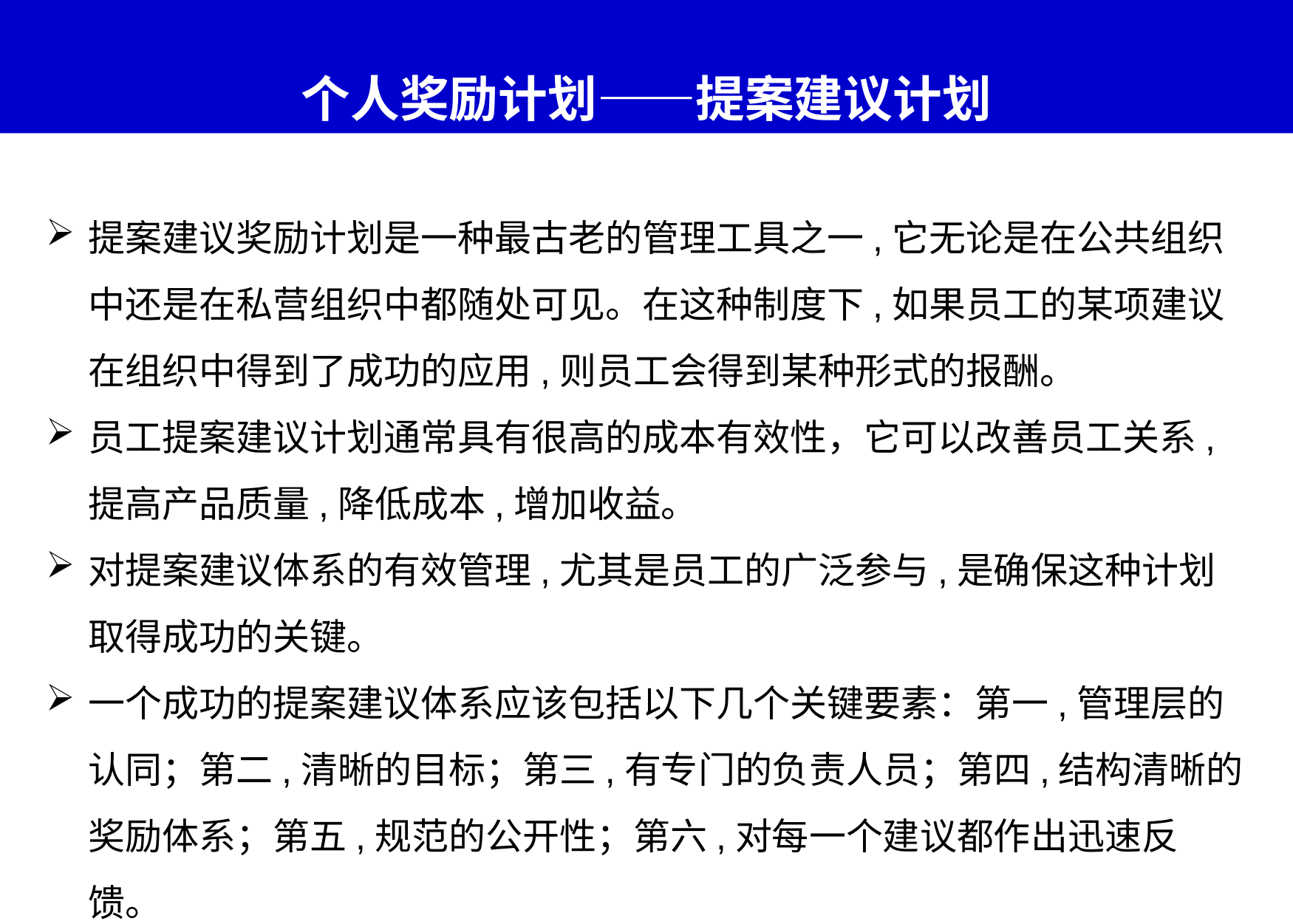

# 个人奖励计划——提案建议计划
提案建议奖励计划是一种最古老的管理工具之一,它无论是在公共组织中还是在私营组织中都随处可见。在这种制度下,如果员工的某项建议在组织中得到了成功的应用,则员工会得到某种形式的报酬。
员工提案建议计划通常具有很高的成本有效性，它可以改善员工关系,提高产品质量,降低成本,增加收益。
对提案建议体系的有效管理,尤其是员工的广泛参与,是确保这种计划取得成功的关键。
一个成功的提案建议体系应该包括以下几个关键要素：第一,管理层的认同；第二,清晰的目标；第三,有专门的负责人员；第四,结构清晰的奖励体系；第五,规范的公开性；第六,对每一个建议都作出迅速反馈。